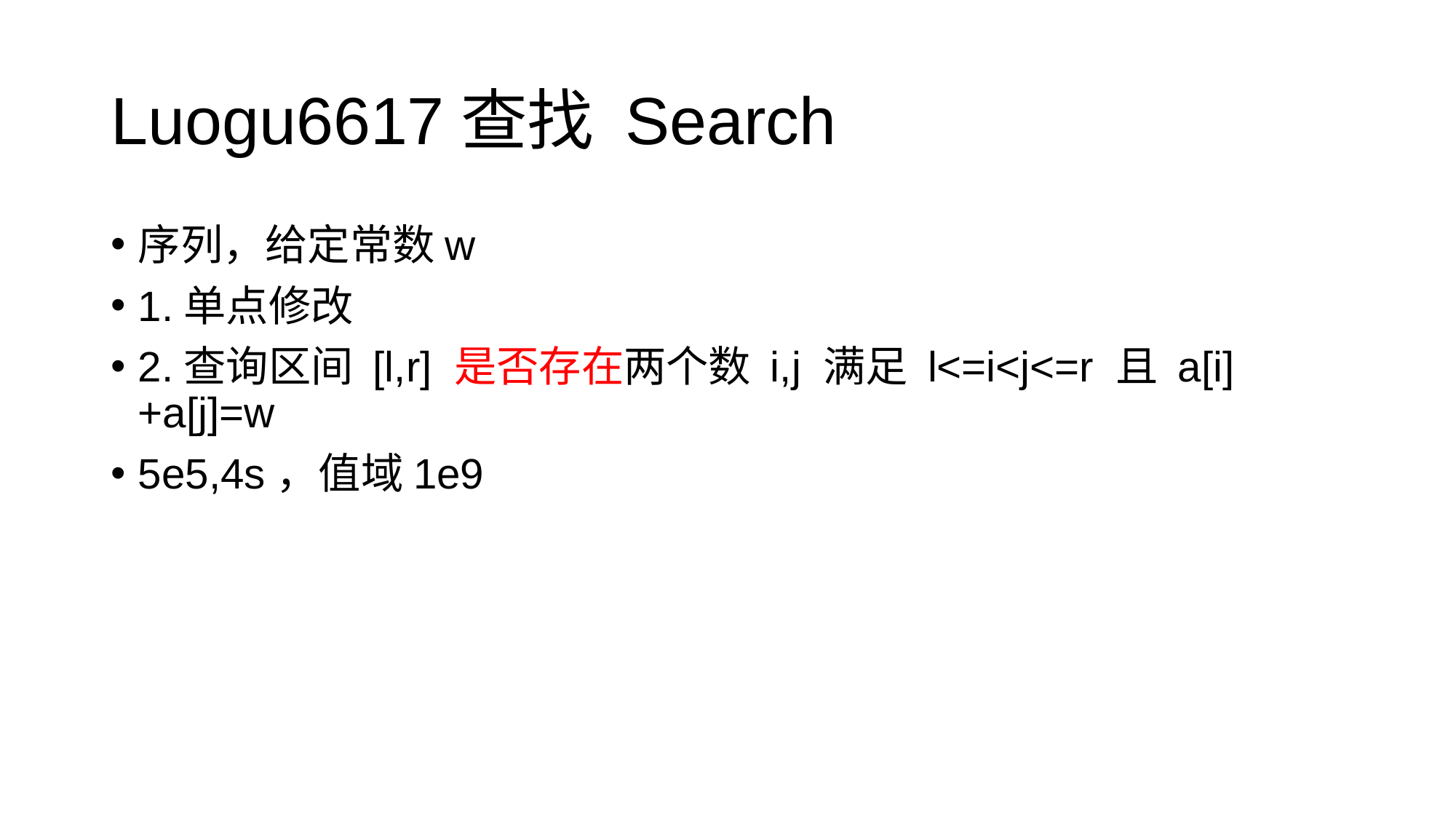

# Luogu6617查找 Search
序列，给定常数w
1.单点修改
2.查询区间 [l,r] 是否存在两个数 i,j 满足 l<=i<j<=r 且 a[i]+a[j]=w
5e5,4s，值域1e9